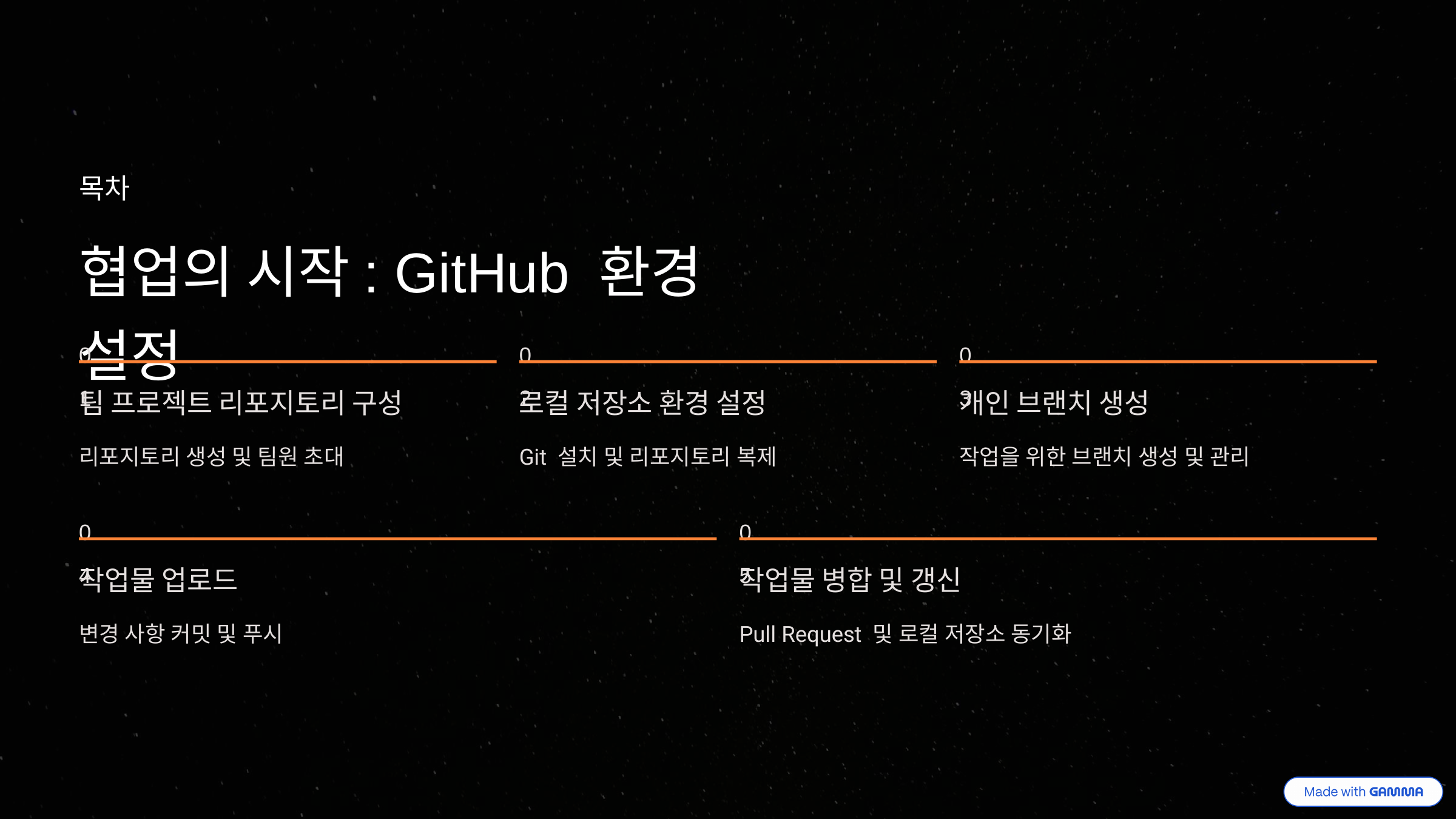

목차
협업의 시작: GitHub 환경 설정
01
02
03

팀 프로젝트 리포지토리 구성
로컬 저장소 환경 설정
개인 브랜치 생성
리포지토리 생성 및 팀원 초대
Git 설치 및 리포지토리 복제
작업을 위한 브랜치 생성 및 관리
04
05

작업물 업로드
작업물 병합 및 갱신
변경 사항 커밋 및 푸시
Pull Request 및 로컬 저장소 동기화